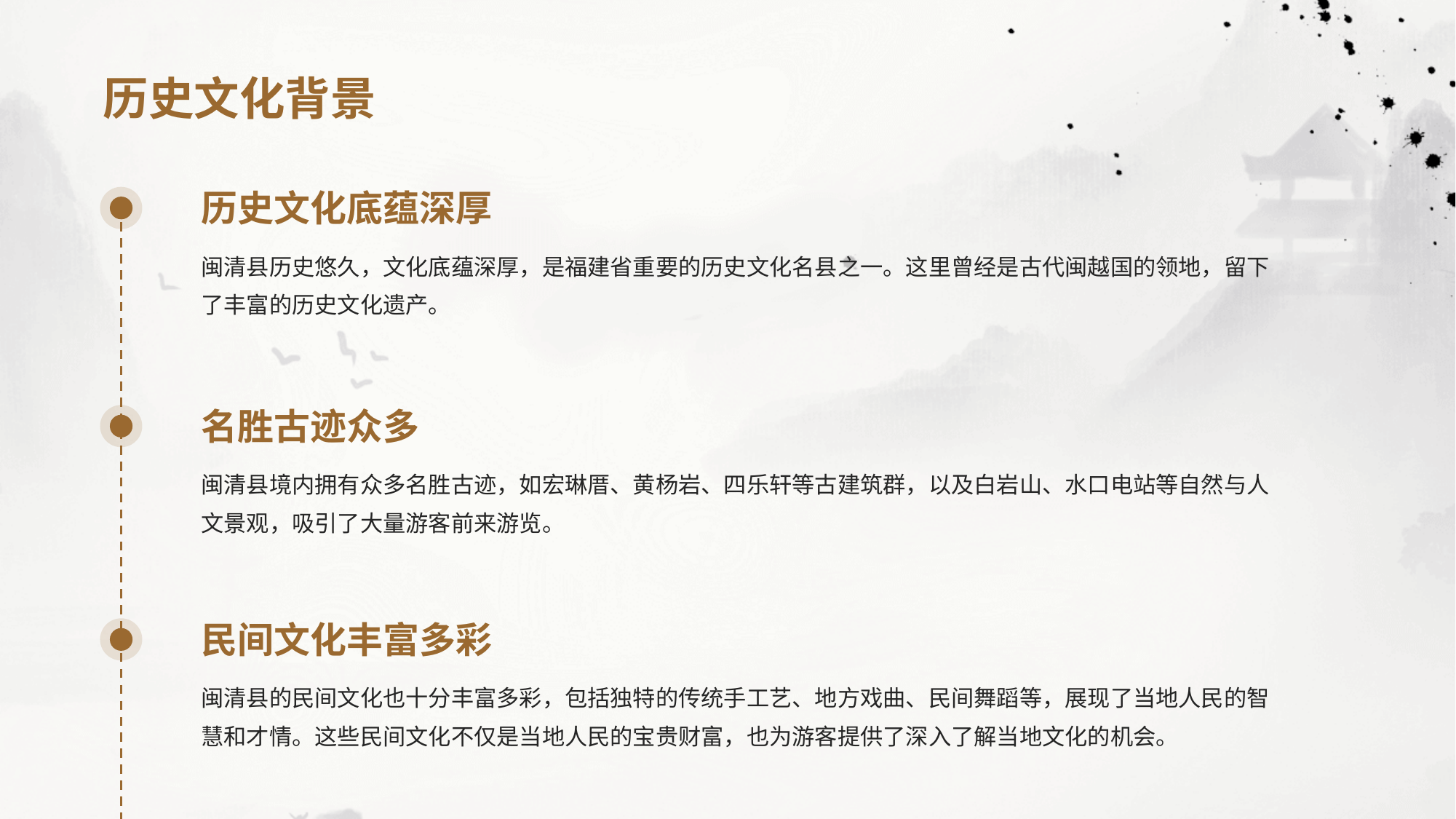

历史文化背景
历史文化底蕴深厚

闽清县历史悠久，文化底蕴深厚，是福建省重要的历史文化名县之一。这里曾经是古代闽越国的领地，留下了丰富的历史文化遗产。
名胜古迹众多

闽清县境内拥有众多名胜古迹，如宏琳厝、黄杨岩、四乐轩等古建筑群，以及白岩山、水口电站等自然与人文景观，吸引了大量游客前来游览。
民间文化丰富多彩

闽清县的民间文化也十分丰富多彩，包括独特的传统手工艺、地方戏曲、民间舞蹈等，展现了当地人民的智慧和才情。这些民间文化不仅是当地人民的宝贵财富，也为游客提供了深入了解当地文化的机会。